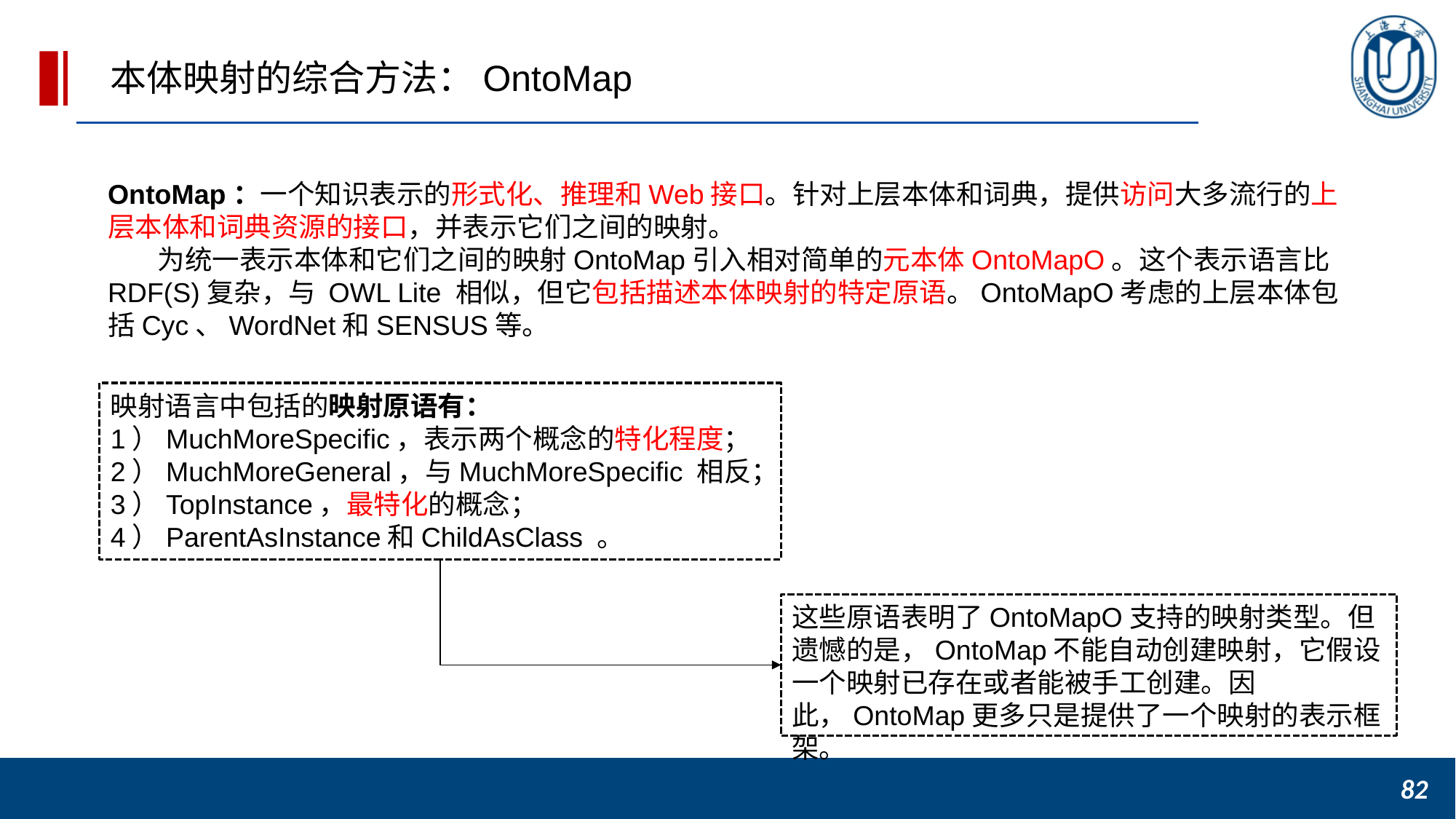

本体映射的综合方法：OntoMap
OntoMap：一个知识表示的形式化、推理和Web接口。针对上层本体和词典，提供访问大多流行的上层本体和词典资源的接口，并表示它们之间的映射。
       为统一表示本体和它们之间的映射OntoMap引入相对简单的元本体OntoMapO。这个表示语言比 RDF(S)复杂，与 OWL Lite 相似，但它包括描述本体映射的特定原语。OntoMapO考虑的上层本体包括Cyc、WordNet和SENSUS等。
映射语言中包括的映射原语有：
1）MuchMoreSpecific，表示两个概念的特化程度；
2）MuchMoreGeneral，与MuchMoreSpecific 相反；
3）TopInstance，最特化的概念；
4）ParentAsInstance和ChildAsClass 。
这些原语表明了OntoMapO支持的映射类型。但遗憾的是，OntoMap不能自动创建映射，它假设一个映射已存在或者能被手工创建。因此，OntoMap更多只是提供了一个映射的表示框架。
82